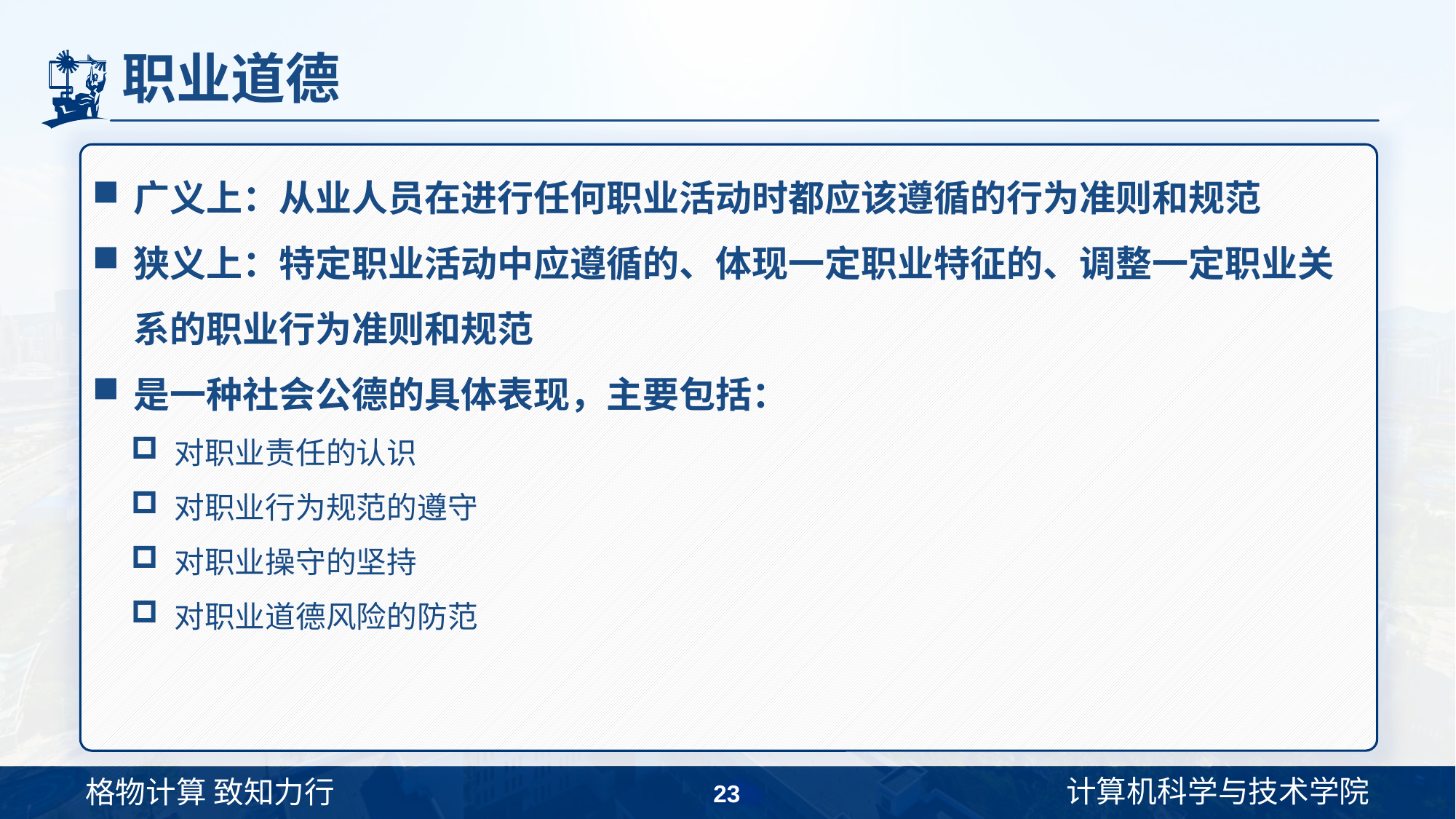

# 职业道德
广义上：从业人员在进行任何职业活动时都应该遵循的行为准则和规范
狭义上：特定职业活动中应遵循的、体现一定职业特征的、调整一定职业关系的职业行为准则和规范
是一种社会公德的具体表现，主要包括：
对职业责任的认识
对职业行为规范的遵守
对职业操守的坚持
对职业道德风险的防范
23